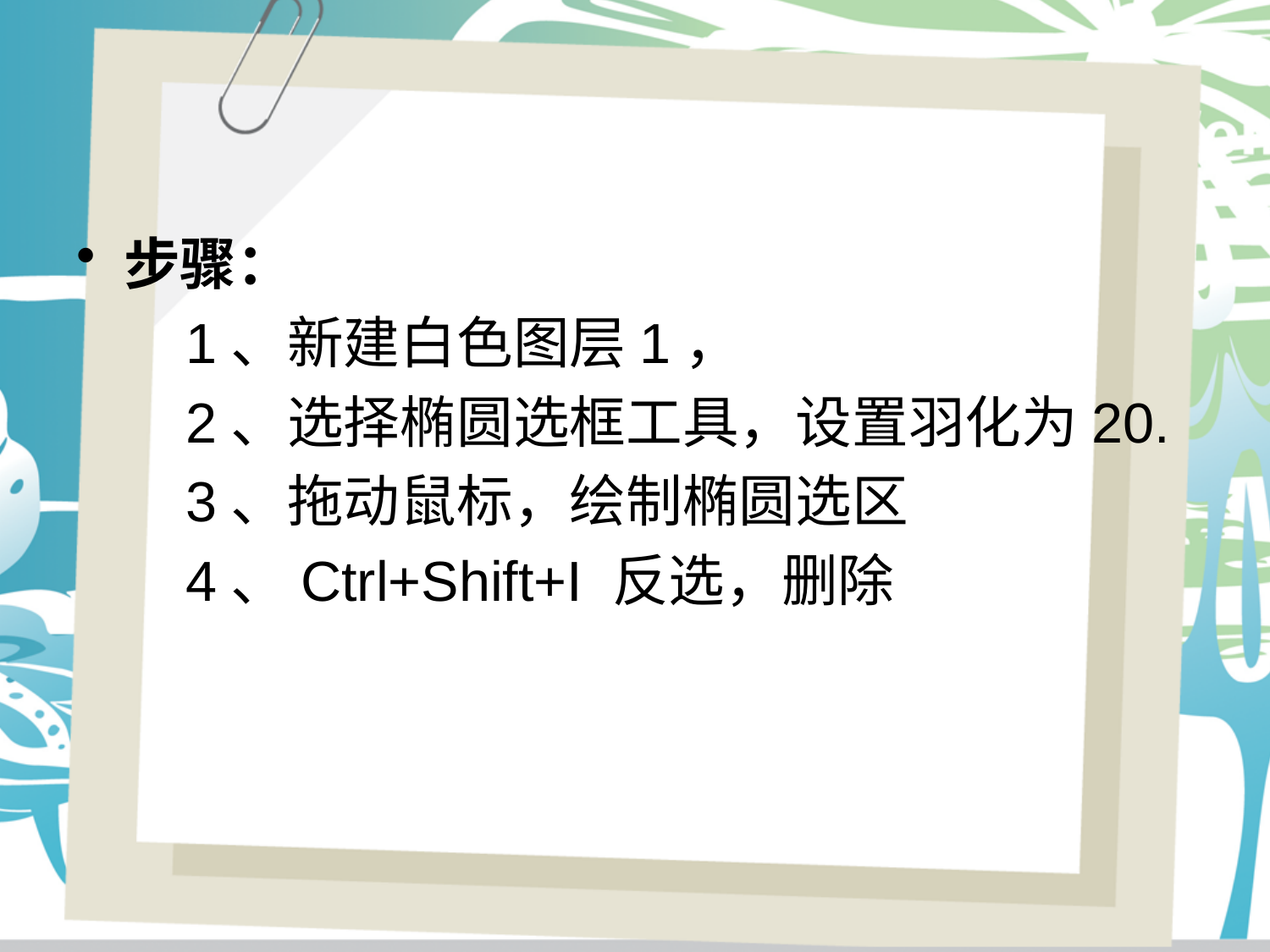

#
步骤：
       1、新建白色图层1，
       2、选择椭圆选框工具，设置羽化为20.
       3、拖动鼠标，绘制椭圆选区
       4、Ctrl+Shift+I 反选，删除